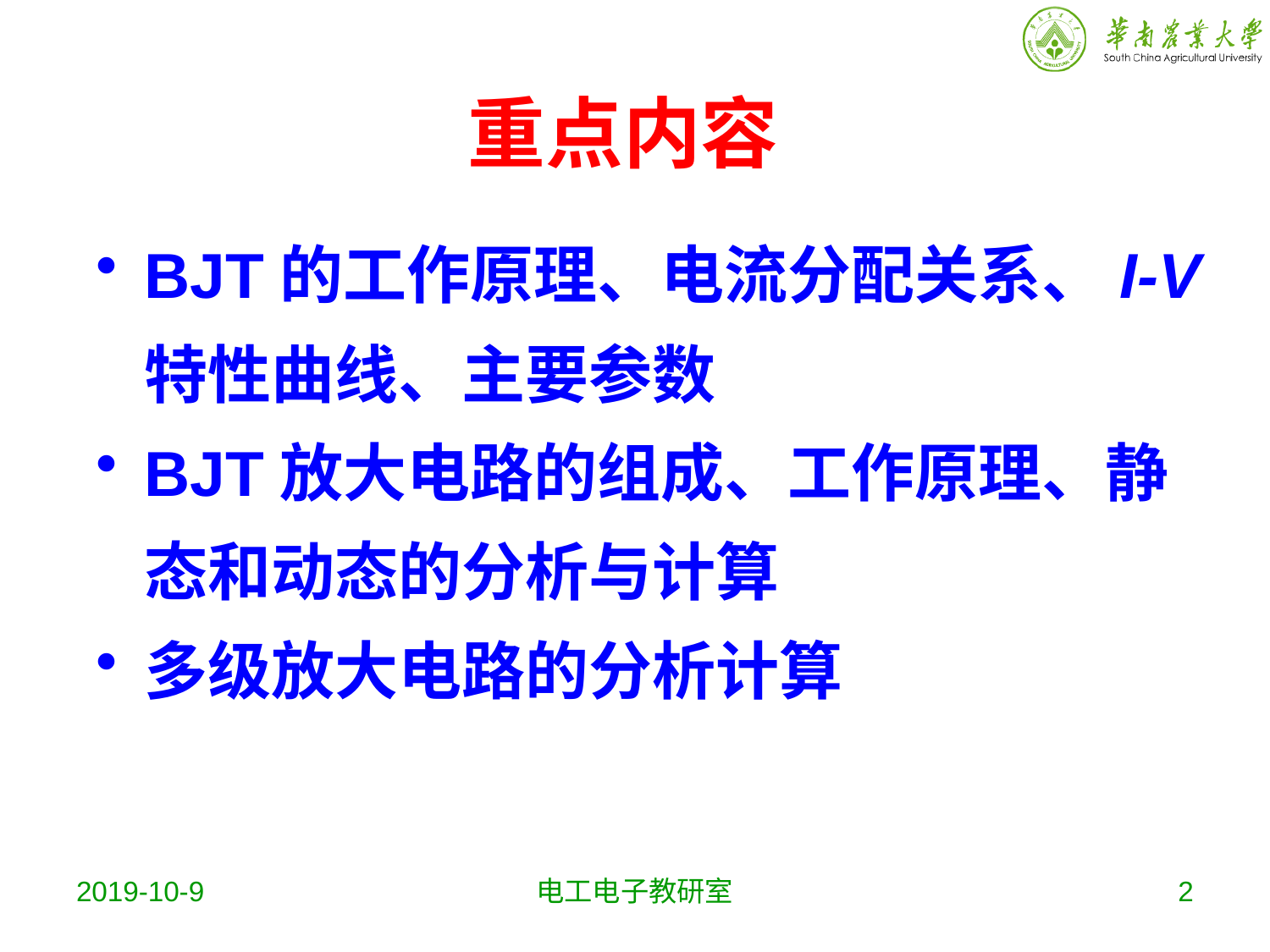

# 重点内容
BJT的工作原理、电流分配关系、I-V特性曲线、主要参数
BJT放大电路的组成、工作原理、静态和动态的分析与计算
多级放大电路的分析计算
2019-10-9
电工电子教研室
2